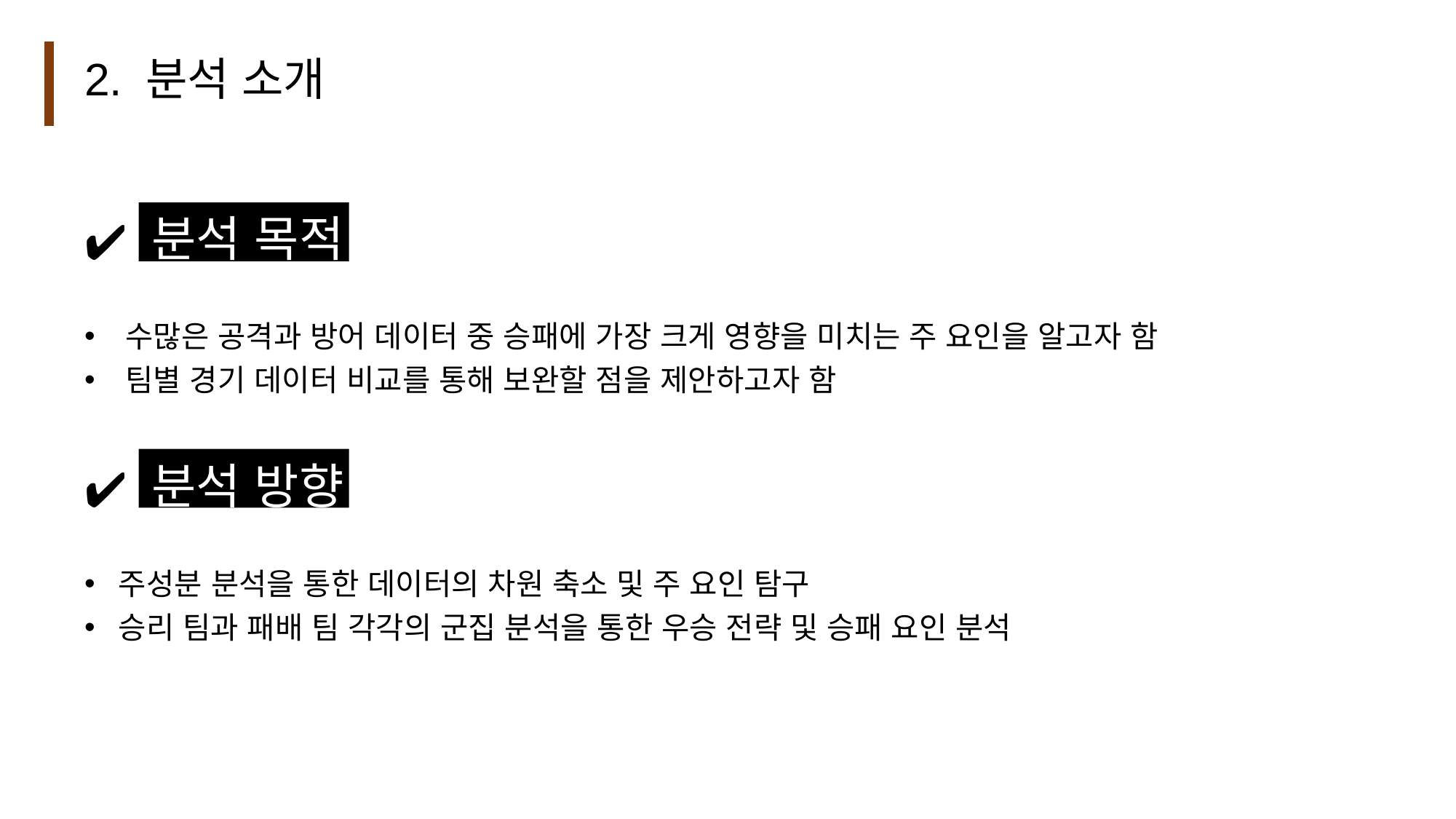

2. 분석 소개

 분석 목적

수많은 공격과 방어 데이터 중 승패에 가장 크게 영향을 미치는 주 요인을 알고자 함
팀별 경기 데이터 비교를 통해 보완할 점을 제안하고자 함

 분석 방향

주성분 분석을 통한 데이터의 차원 축소 및 주 요인 탐구
승리 팀과 패배 팀 각각의 군집 분석을 통한 우승 전략 및 승패 요인 분석